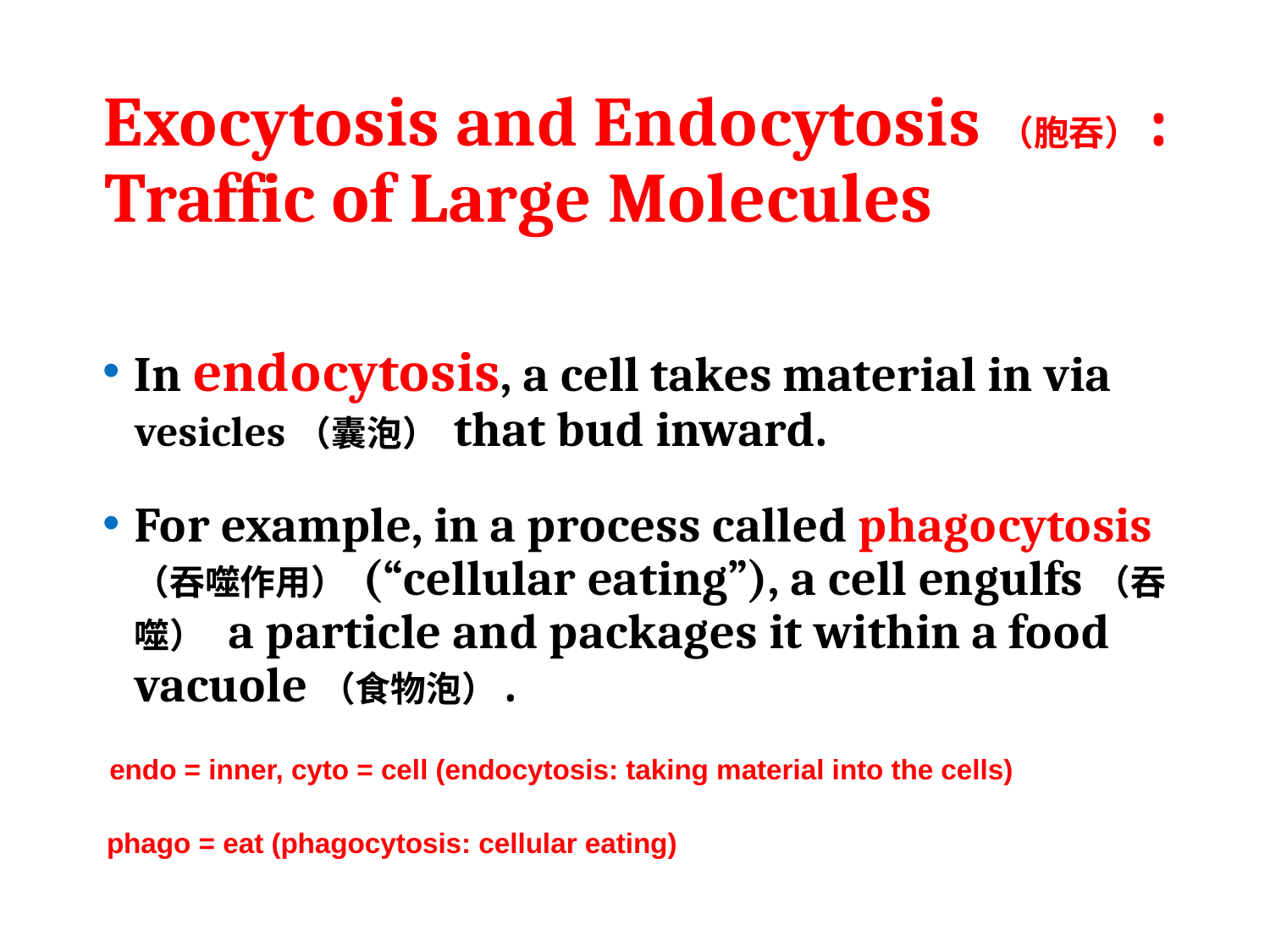

# Exocytosis and Endocytosis（胞吞）: Traffic of Large Molecules
In endocytosis, a cell takes material in via vesicles（囊泡） that bud inward.
For example, in a process called phagocytosis（吞噬作用） (“cellular eating”), a cell engulfs（吞噬） a particle and packages it within a food vacuole（食物泡）.
endo = inner, cyto = cell (endocytosis: taking material into the cells)
phago = eat (phagocytosis: cellular eating)